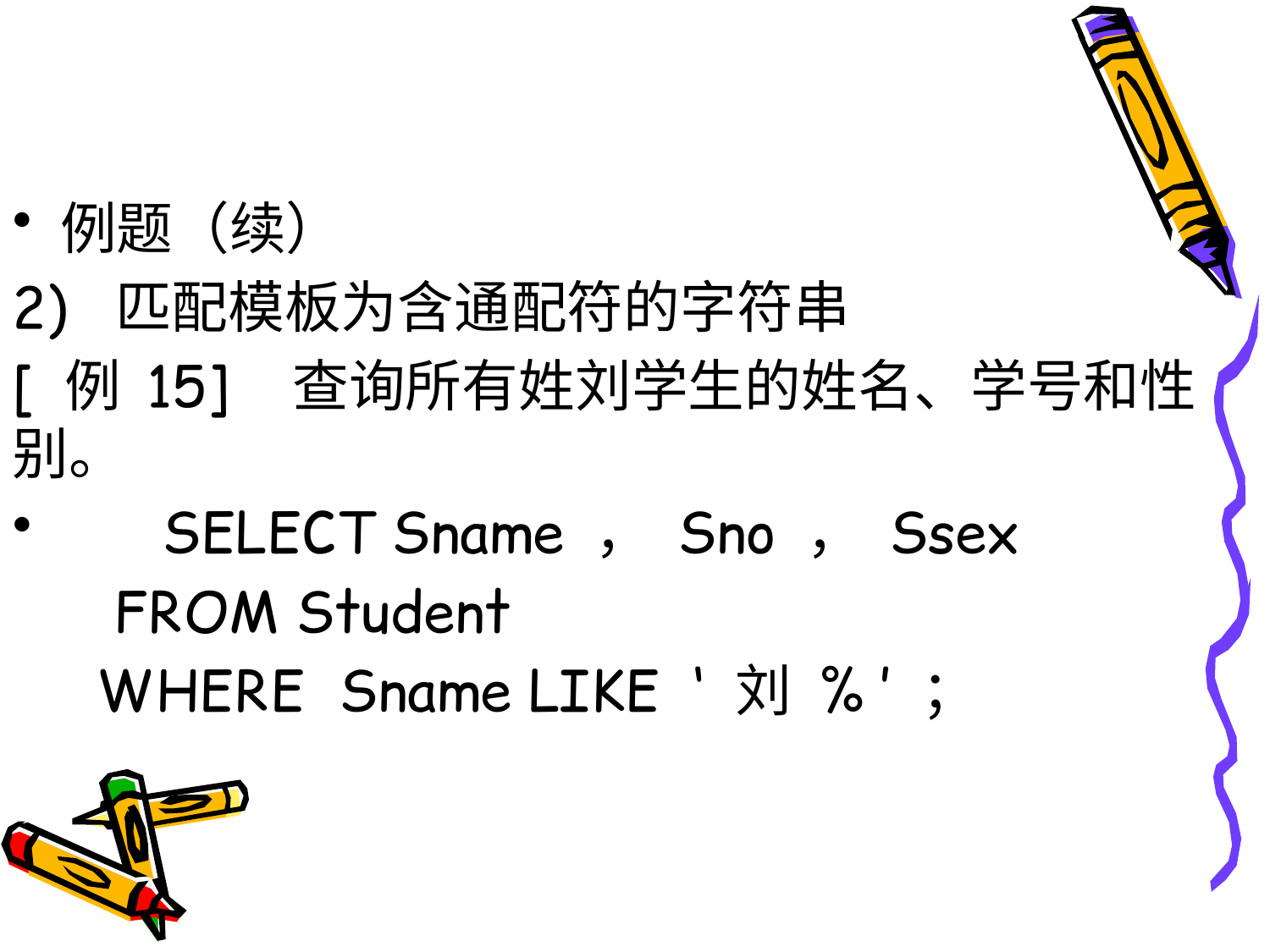

#
例题（续）
2)  匹配模板为含通配符的字符串
[ 例 15]   查询所有姓刘学生的姓名、学号和性别。
      SELECT Sname ， Sno ， Ssex
      FROM Student
     WHERE  Sname LIKE  ‘ 刘 % ’ ；